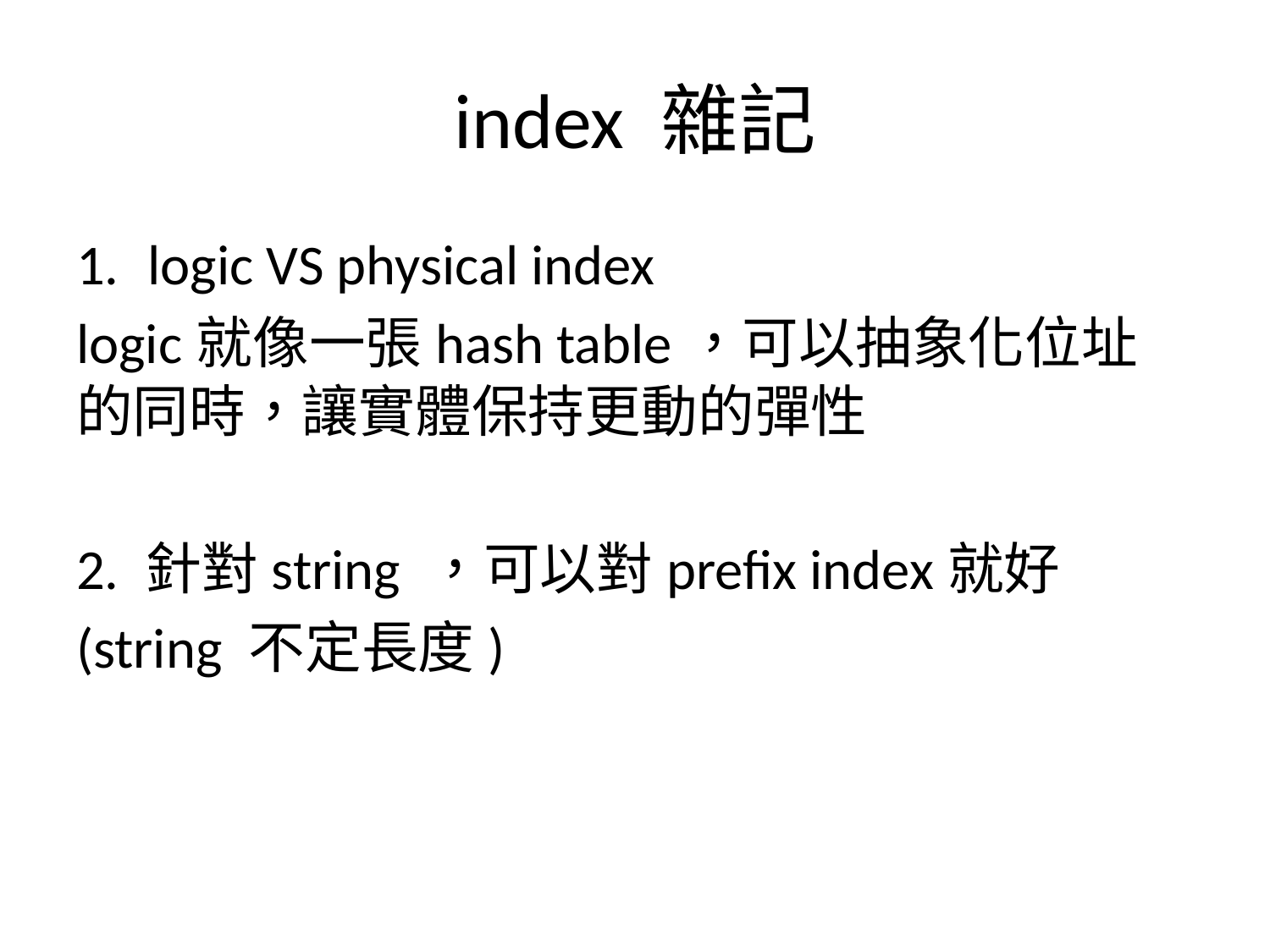

# index 雜記
logic VS physical index
logic就像一張hash table，可以抽象化位址的同時，讓實體保持更動的彈性

2. 針對string ，可以對prefix index就好
(string 不定長度)